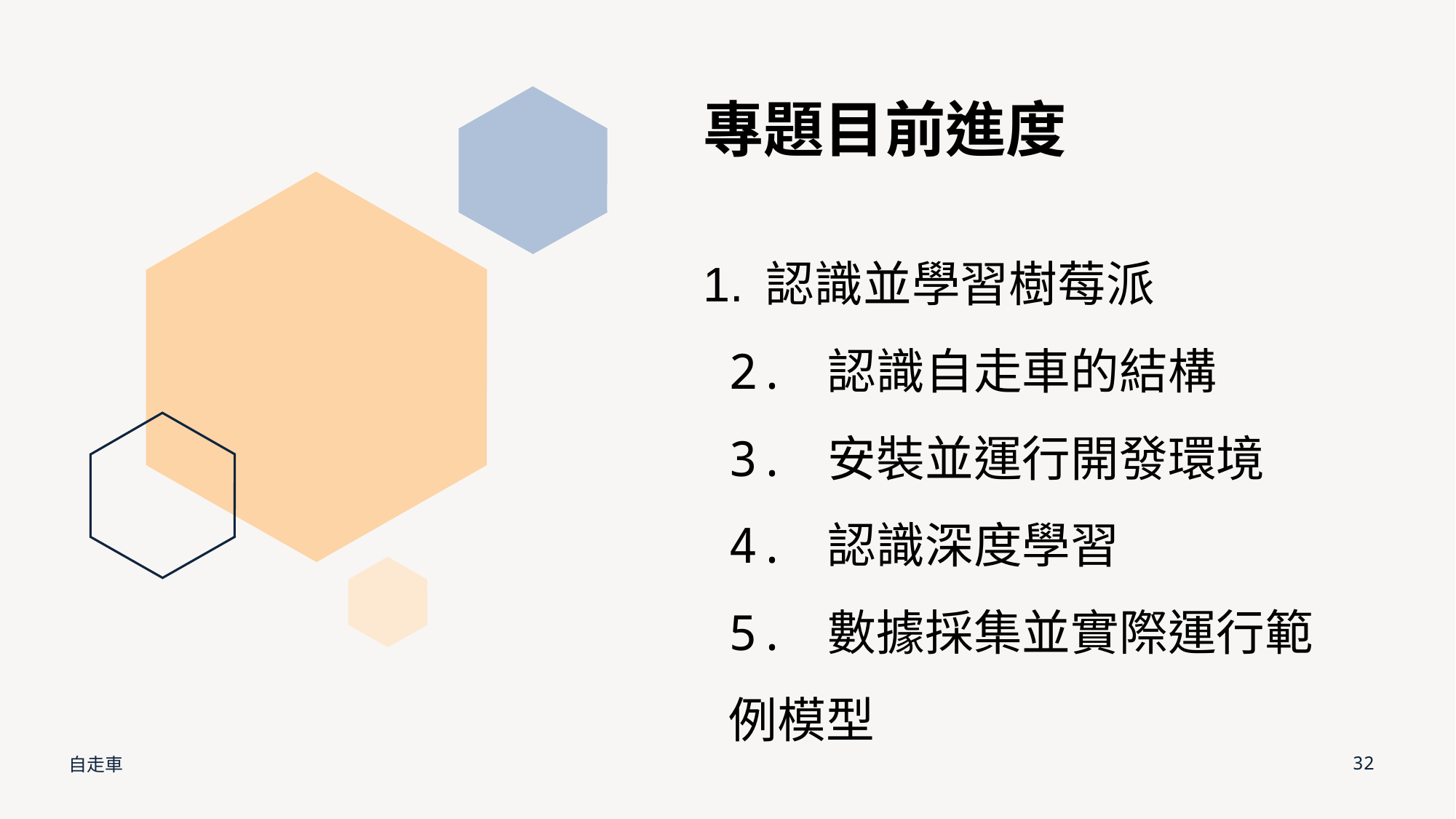

專題目前進度
# 認識並學習樹莓派 2. 認識自走車的結構 3. 安裝並運行開發環境 4. 認識深度學習 5. 數據採集並實際運行範例模型
自走車
32